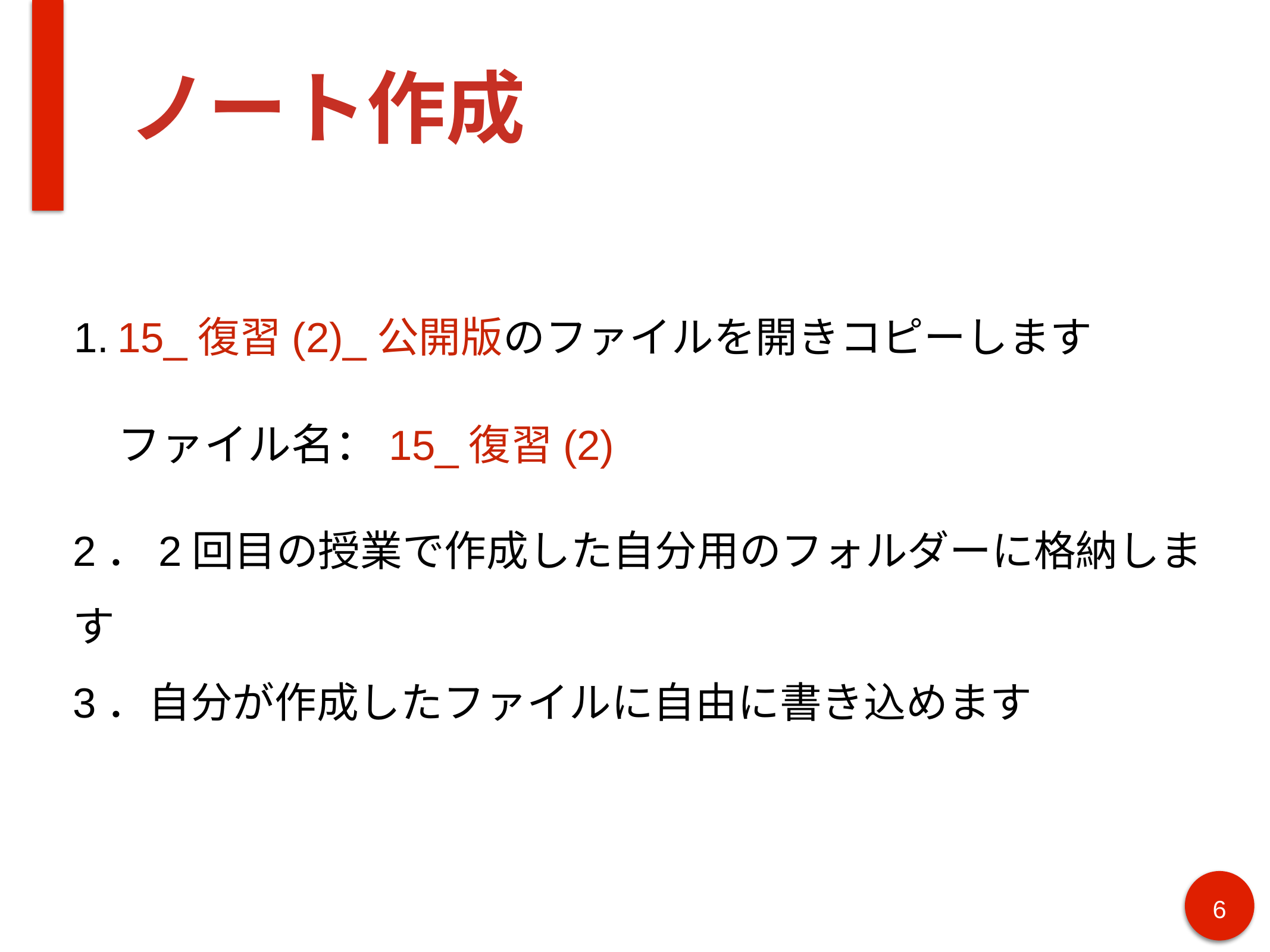

# ノート作成

15_復習(2)_公開版のファイルを開きコピーします
ファイル名：15_復習(2)
2．2回目の授業で作成した自分用のフォルダーに格納します
3．自分が作成したファイルに自由に書き込めます
6